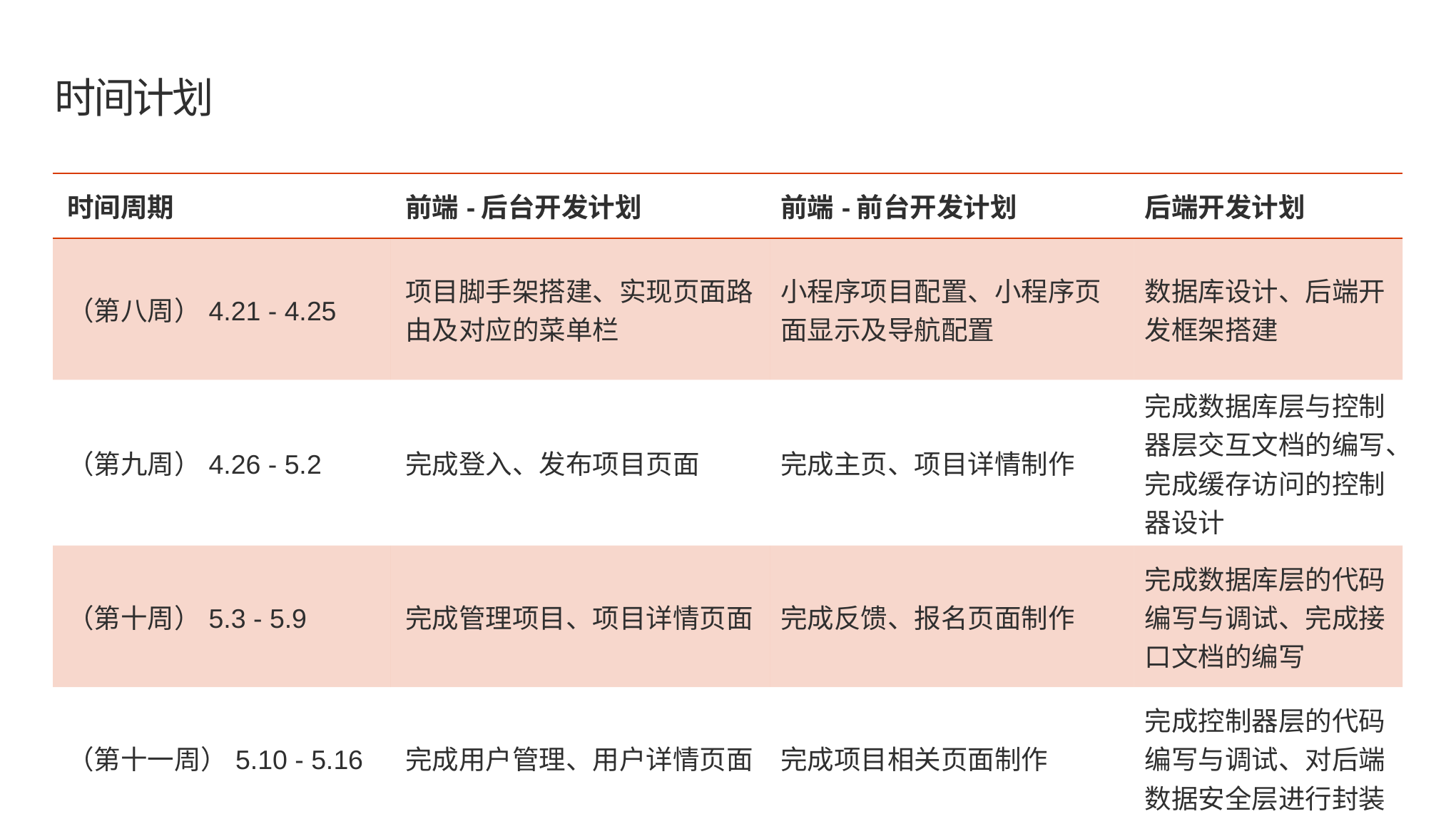

# 时间计划
| 时间周期 | 前端-后台开发计划 | 前端-前台开发计划 | 后端开发计划 |
| --- | --- | --- | --- |
| （第八周）4.21 - 4.25 | 项目脚手架搭建、实现页面路由及对应的菜单栏 | 小程序项目配置、小程序页面显示及导航配置 | 数据库设计、后端开发框架搭建 |
| （第九周）4.26 - 5.2 | 完成登入、发布项目页面 | 完成主页、项目详情制作 | 完成数据库层与控制器层交互文档的编写、完成缓存访问的控制器设计 |
| （第十周）5.3 - 5.9 | 完成管理项目、项目详情页面 | 完成反馈、报名页面制作 | 完成数据库层的代码编写与调试、完成接口文档的编写 |
| （第十一周）5.10 - 5.16 | 完成用户管理、用户详情页面 | 完成项目相关页面制作 | 完成控制器层的代码编写与调试、对后端数据安全层进行封装 |